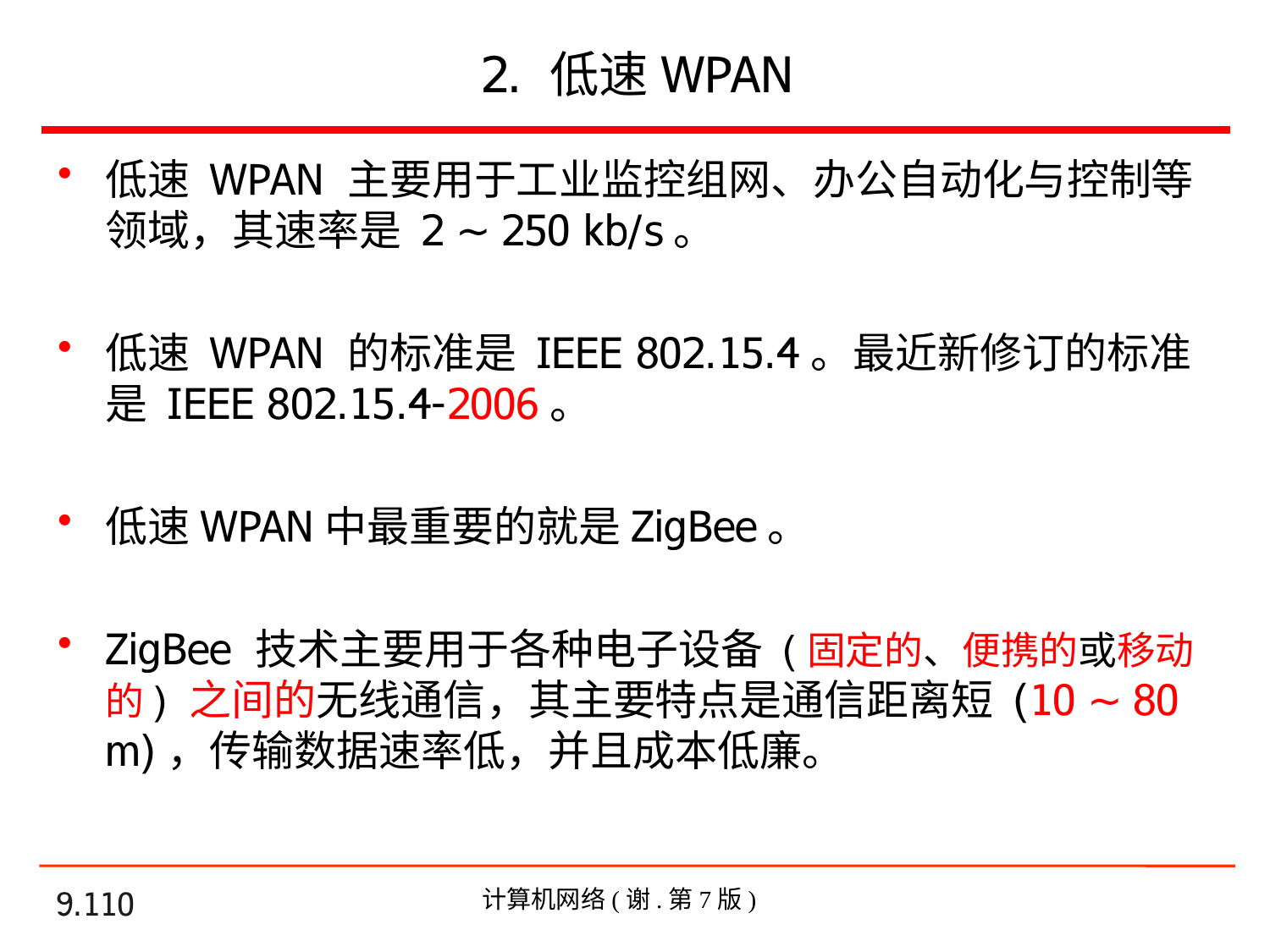

# 2. 低速WPAN
低速 WPAN 主要用于工业监控组网、办公自动化与控制等领域，其速率是 2 ~ 250 kb/s。

低速 WPAN 的标准是 IEEE 802.15.4。最近新修订的标准是 IEEE 802.15.4-2006。

低速WPAN中最重要的就是ZigBee。

ZigBee 技术主要用于各种电子设备 (固定的、便携的或移动的) 之间的无线通信，其主要特点是通信距离短 (10 ~ 80 m)，传输数据速率低，并且成本低廉。